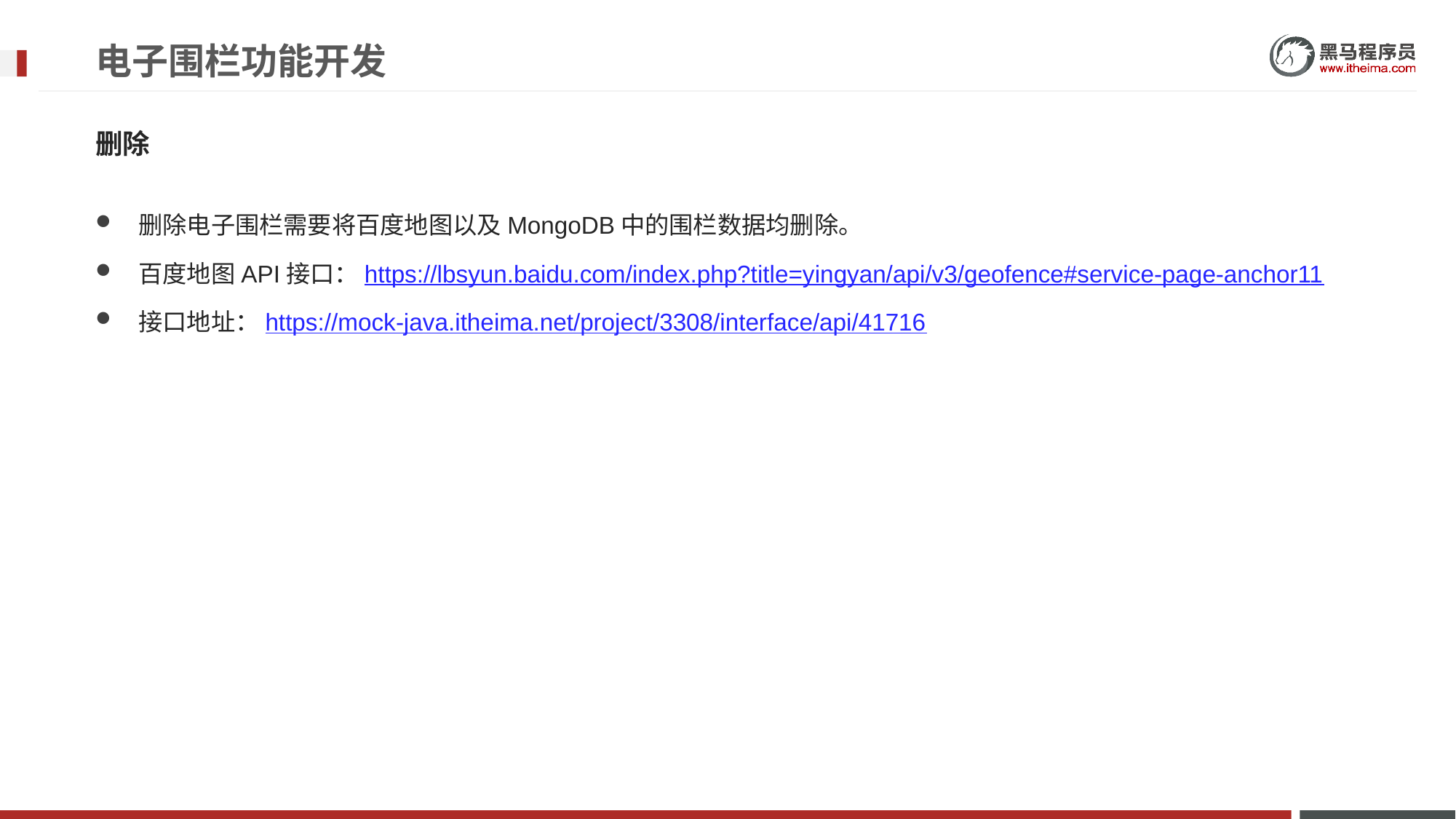

# 电子围栏功能开发
删除
删除电子围栏需要将百度地图以及MongoDB中的围栏数据均删除。
百度地图API接口：https://lbsyun.baidu.com/index.php?title=yingyan/api/v3/geofence#service-page-anchor11
接口地址：https://mock-java.itheima.net/project/3308/interface/api/41716